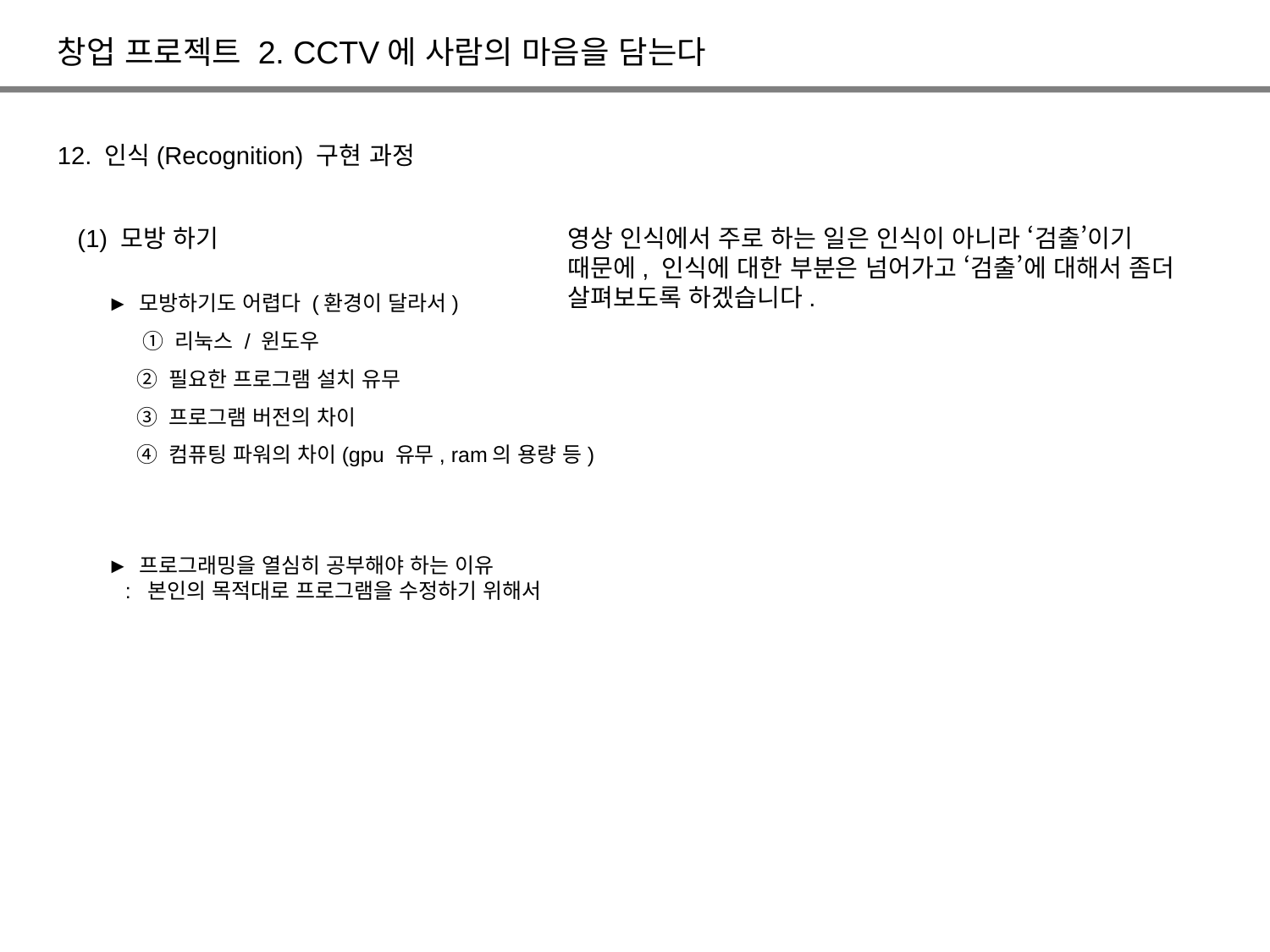

창업 프로젝트 2. CCTV에 사람의 마음을 담는다

12. 인식(Recognition) 구현 과정
(1) 모방 하기
영상 인식에서 주로 하는 일은 인식이 아니라 ‘검출’이기 때문에, 인식에 대한 부분은 넘어가고 ‘검출’에 대해서 좀더 살펴보도록 하겠습니다.
► 모방하기도 어렵다 (환경이 달라서)
      ① 리눅스 / 윈도우
     ② 필요한 프로그램 설치 유무
     ③ 프로그램 버전의 차이
     ④ 컴퓨팅 파워의 차이(gpu 유무, ram의 용량 등)
► 프로그래밍을 열심히 공부해야 하는 이유
   :  본인의 목적대로 프로그램을 수정하기 위해서